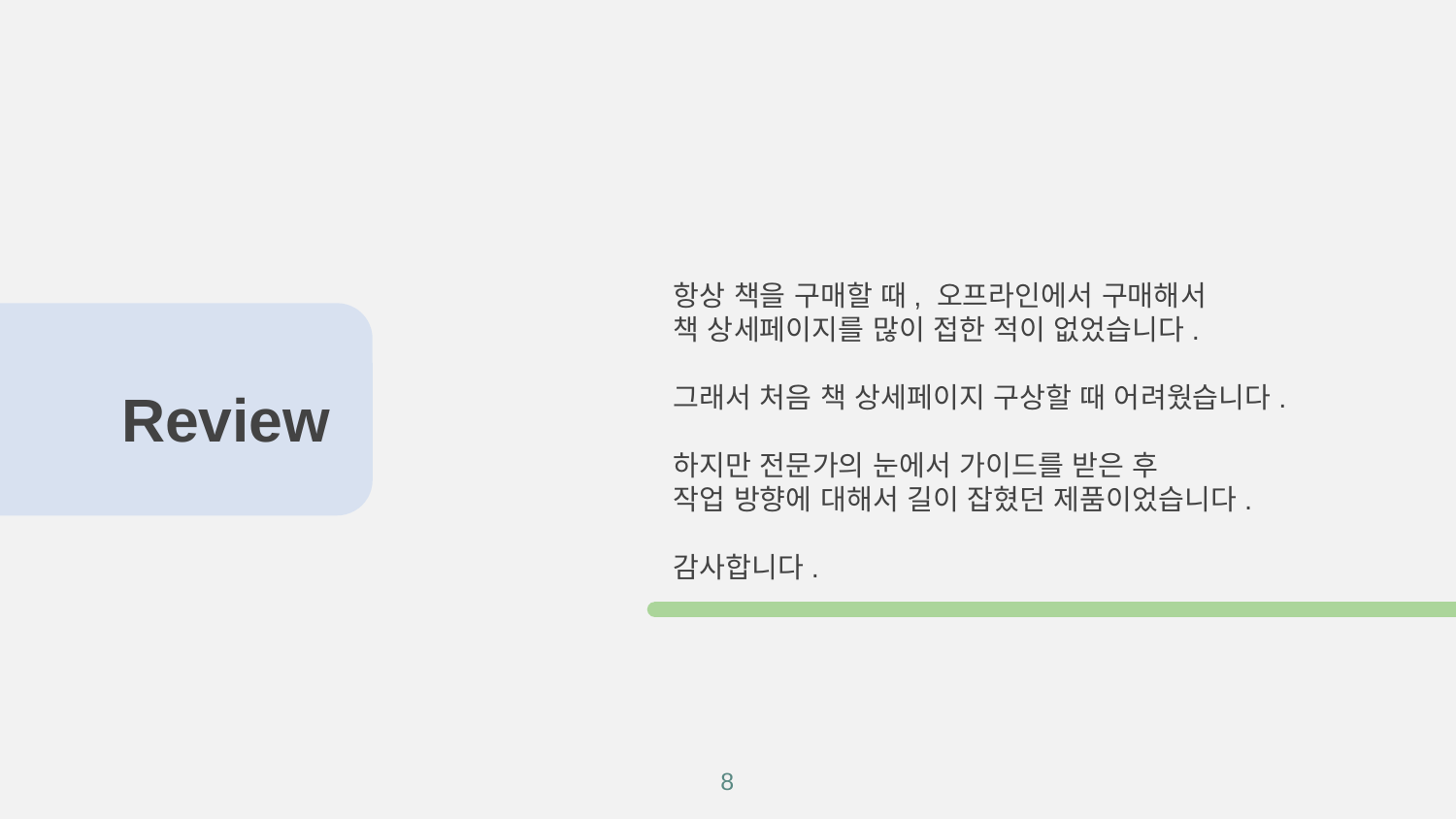

항상 책을 구매할 때, 오프라인에서 구매해서
책 상세페이지를 많이 접한 적이 없었습니다.

그래서 처음 책 상세페이지 구상할 때 어려웠습니다.

하지만 전문가의 눈에서 가이드를 받은 후
작업 방향에 대해서 길이 잡혔던 제품이었습니다.

감사합니다.
# Review
8